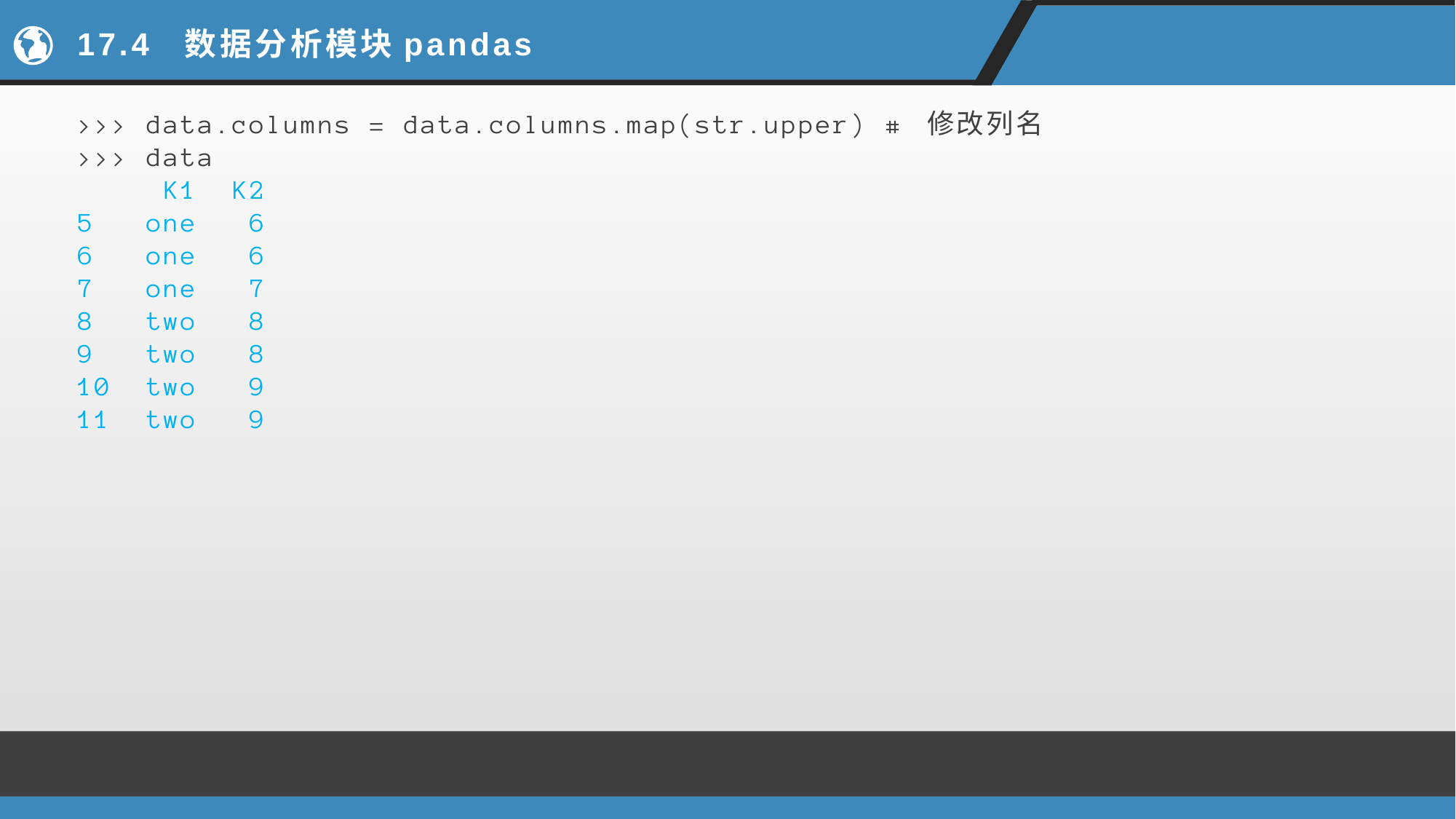

# 17.4  数据分析模块pandas

>>> data.columns = data.columns.map(str.upper) # 修改列名
>>> data
     K1  K2
5   one   6
6   one   6
7   one   7
8   two   8
9   two   8
10  two   9
11  two   9